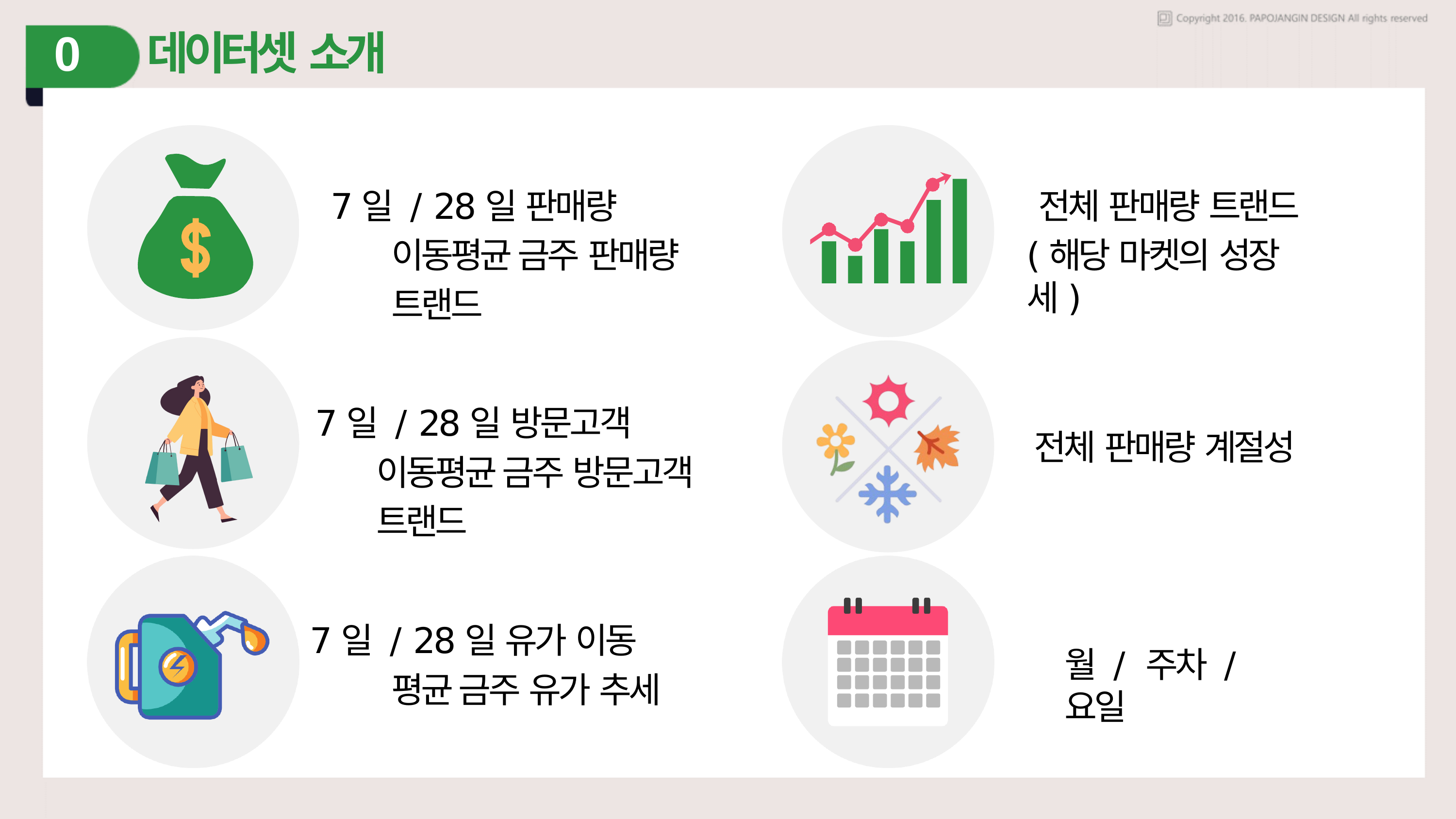

# 02
데이터셋 소개
7일 / 28일 판매량 이동평균 금주 판매량 트랜드
전체 판매량 트랜드
(해당 마켓의 성장세)
7일 / 28일 방문고객 이동평균 금주 방문고객 트랜드
전체 판매량 계절성
7일 / 28일 유가 이동 평균 금주 유가 추세
월 / 주차 / 요일